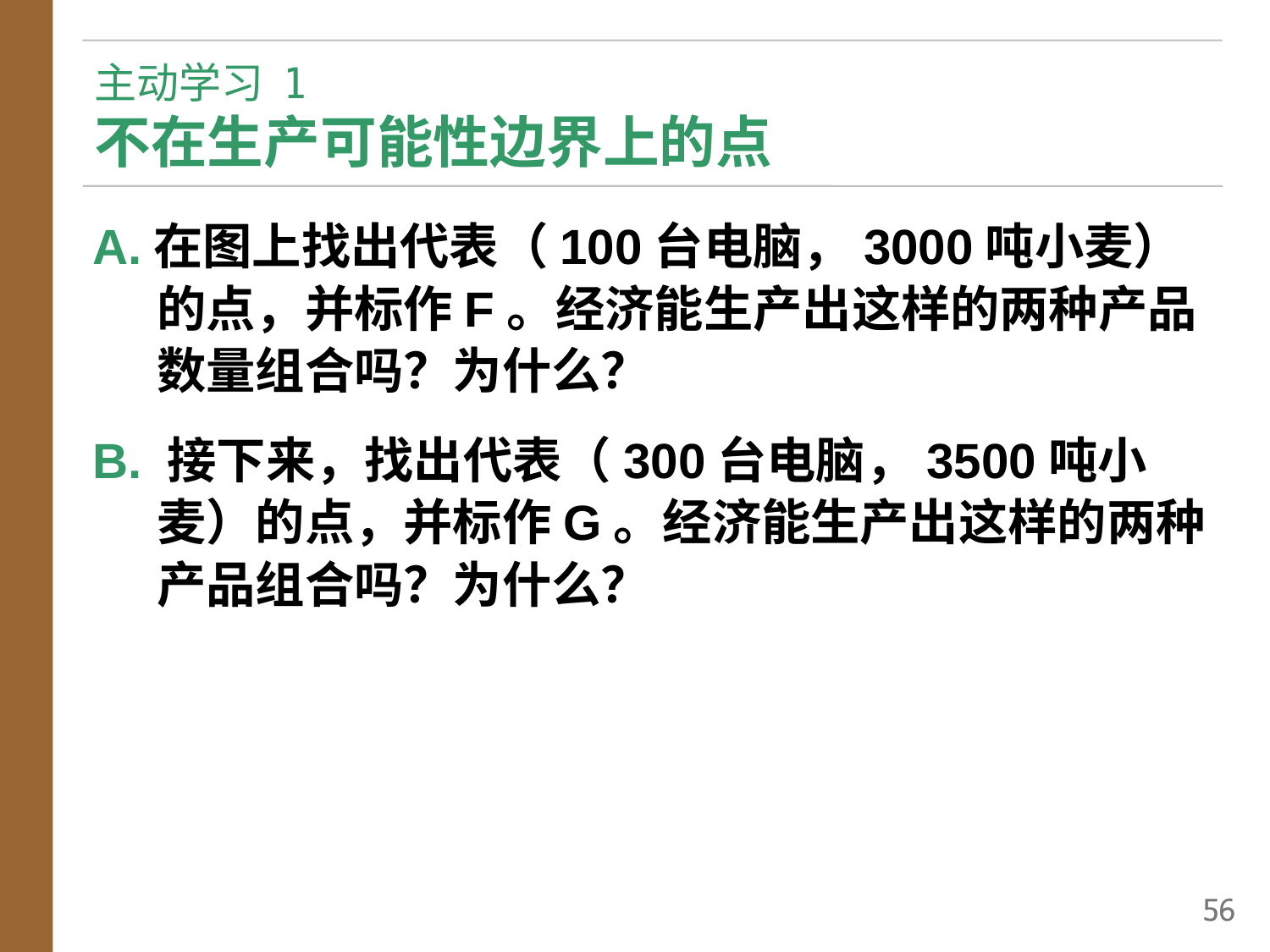

# 主动学习 1 不在生产可能性边界上的点
A.在图上找出代表（100台电脑，3000吨小麦）的点，并标作F。经济能生产出这样的两种产品数量组合吗？为什么？
B. 接下来，找出代表（300台电脑，3500吨小麦）的点，并标作G。经济能生产出这样的两种产品组合吗？为什么？
56